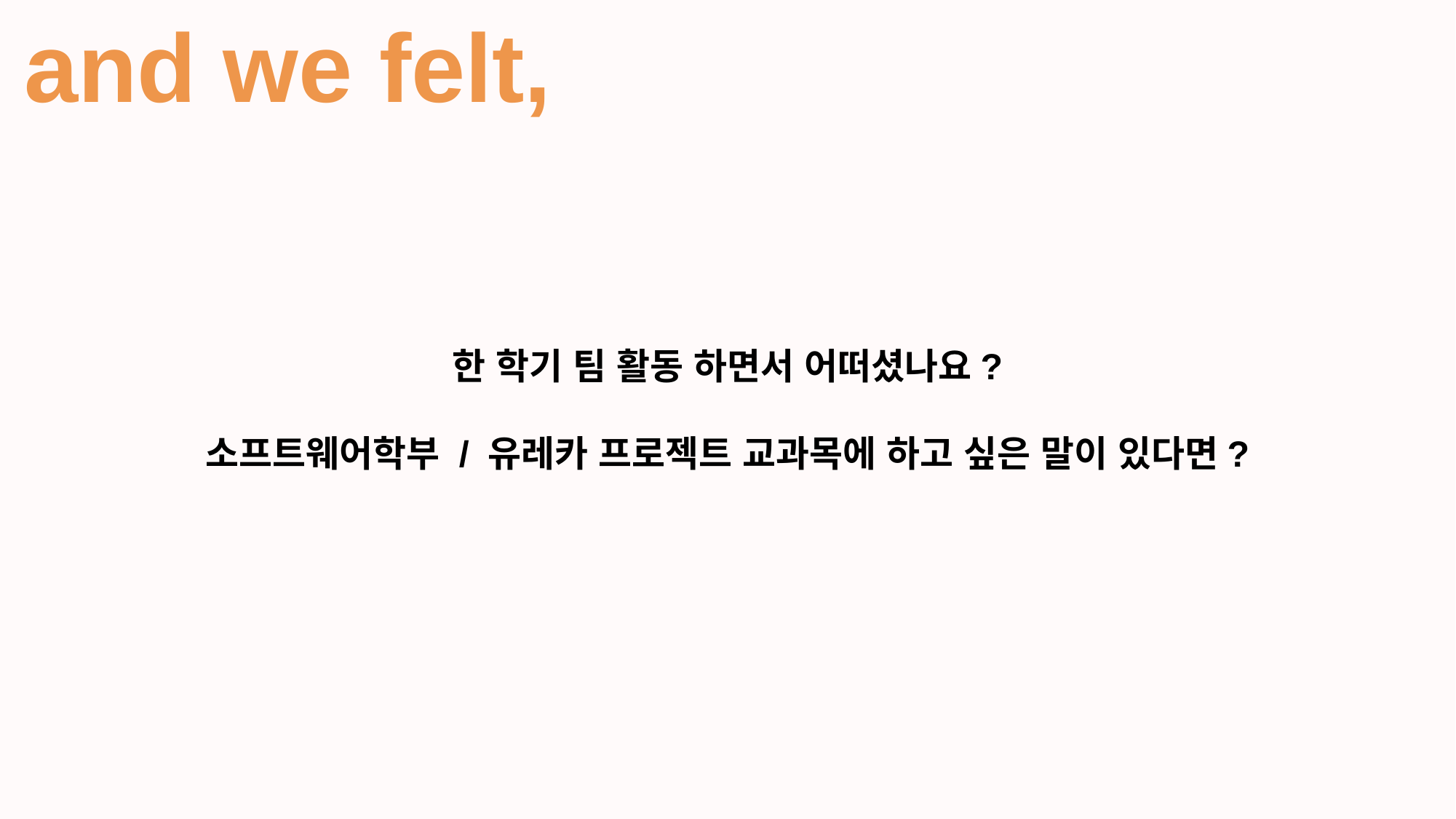

and we felt,
한 학기 팀 활동 하면서 어떠셨나요?

소프트웨어학부 / 유레카 프로젝트 교과목에 하고 싶은 말이 있다면?